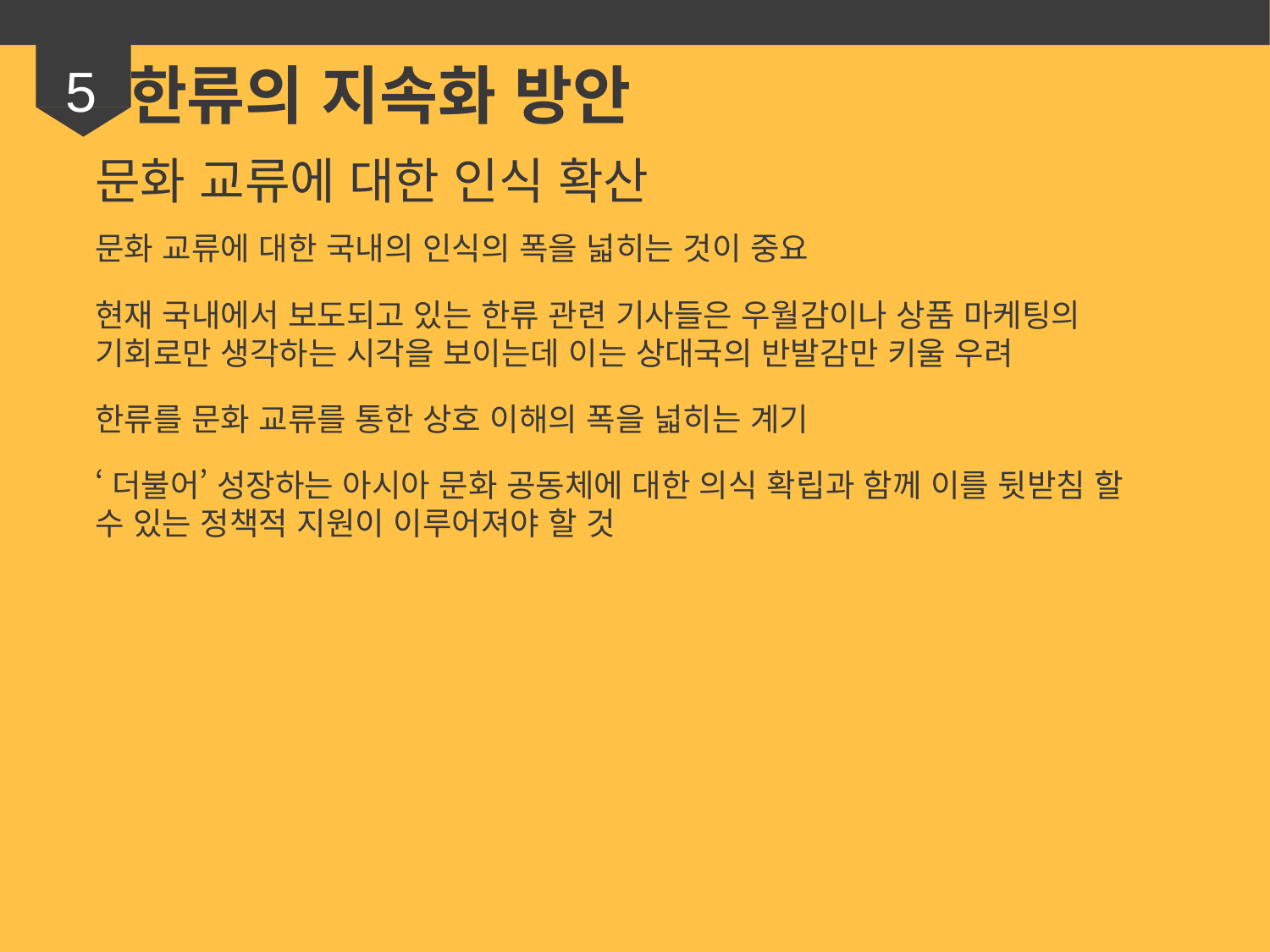

5
한류의 지속화 방안
문화 교류에 대한 인식 확산
문화 교류에 대한 국내의 인식의 폭을 넓히는 것이 중요
현재 국내에서 보도되고 있는 한류 관련 기사들은 우월감이나 상품 마케팅의 기회로만 생각하는 시각을 보이는데 이는 상대국의 반발감만 키울 우려
한류를 문화 교류를 통한 상호 이해의 폭을 넓히는 계기
‘더불어’ 성장하는 아시아 문화 공동체에 대한 의식 확립과 함께 이를 뒷받침 할 수 있는 정책적 지원이 이루어져야 할 것